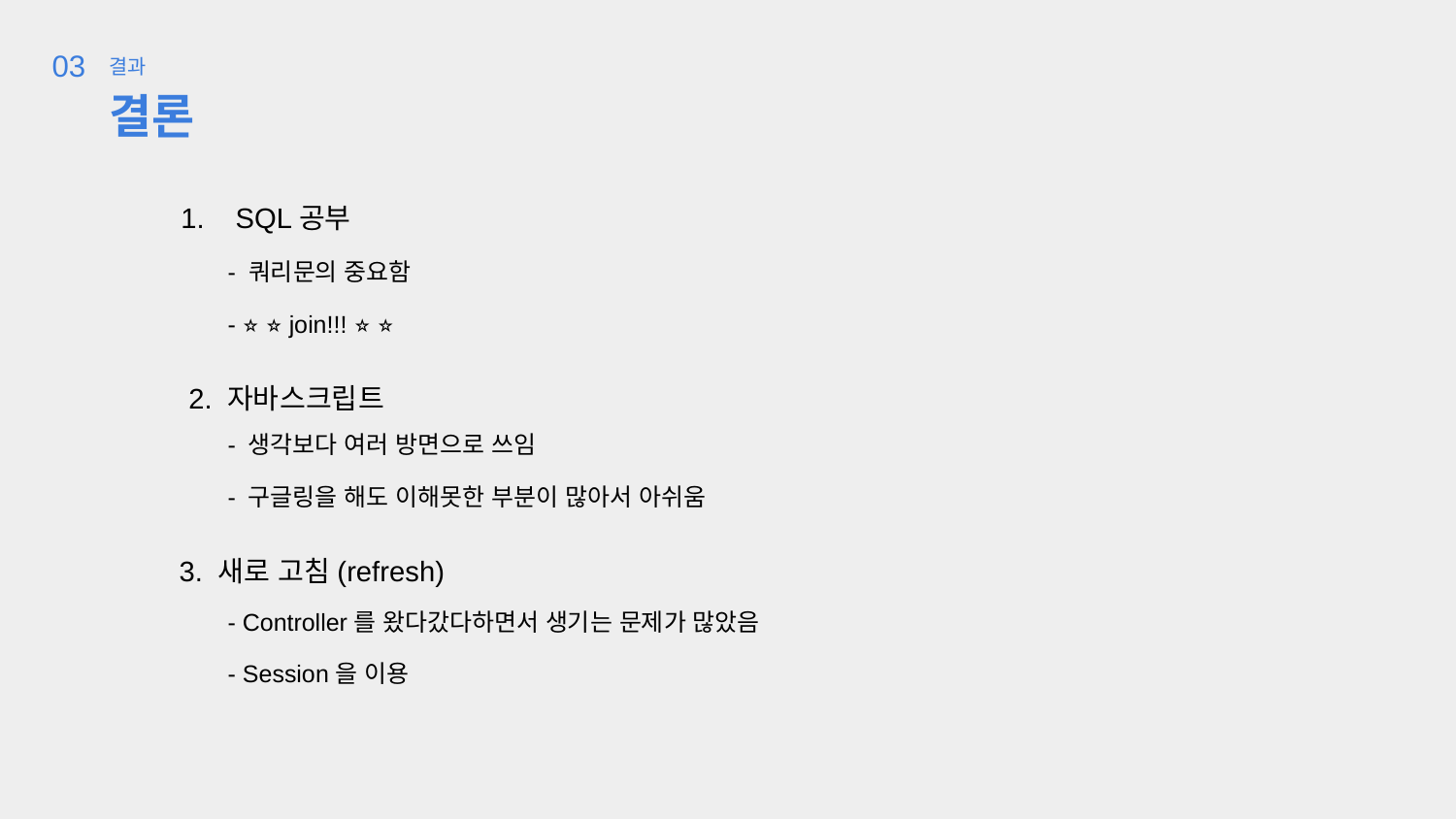

03
결과
결론
SQL공부
- 쿼리문의 중요함
- ⭐️ ⭐️ join!!! ⭐️ ⭐️
2. 자바스크립트
- 생각보다 여러 방면으로 쓰임
- 구글링을 해도 이해못한 부분이 많아서 아쉬움
3. 새로 고침(refresh)
- Controller를 왔다갔다하면서 생기는 문제가 많았음
- Session을 이용